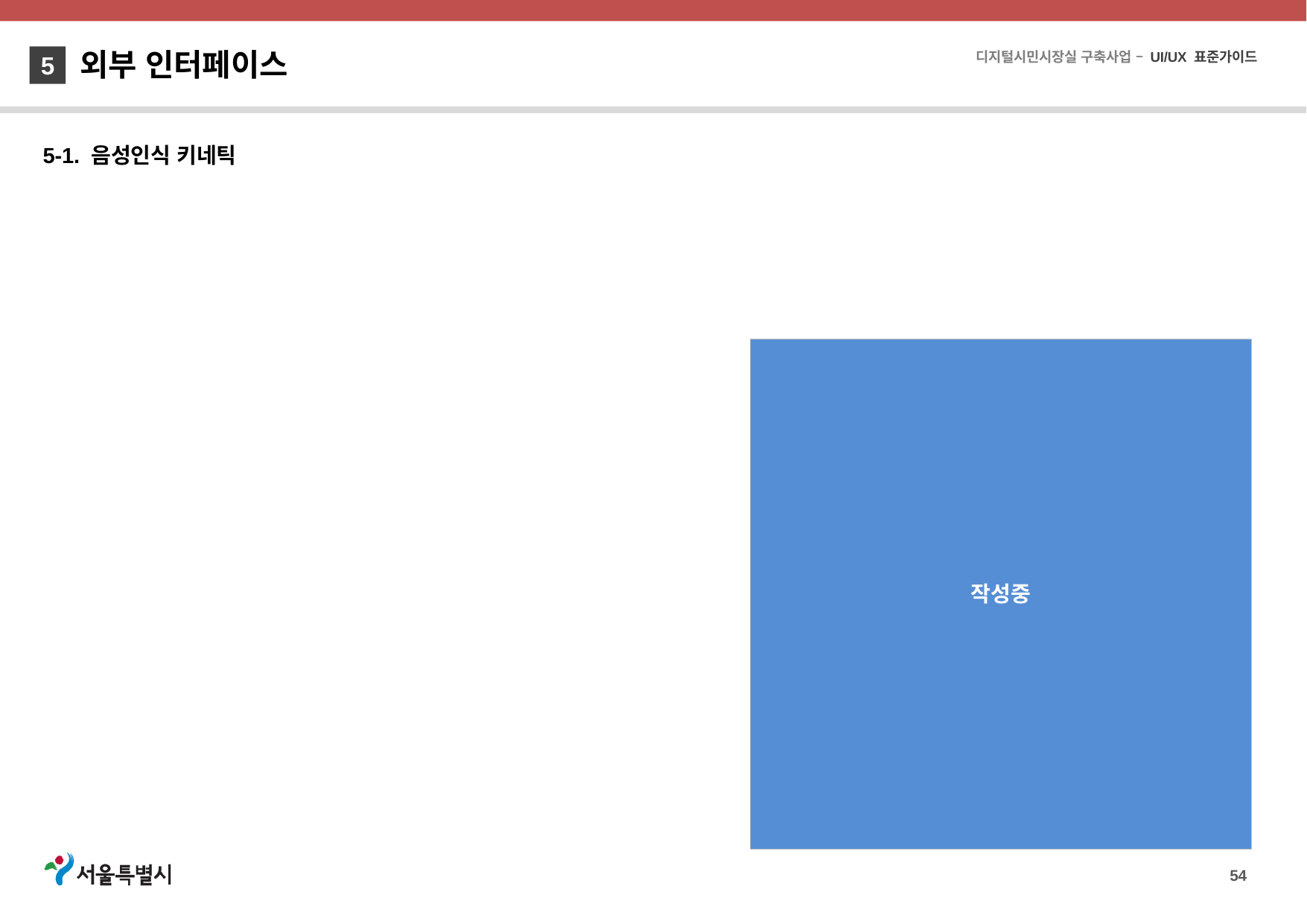

외부 인터페이스
5
5-1. 음성인식 키네틱
작성중